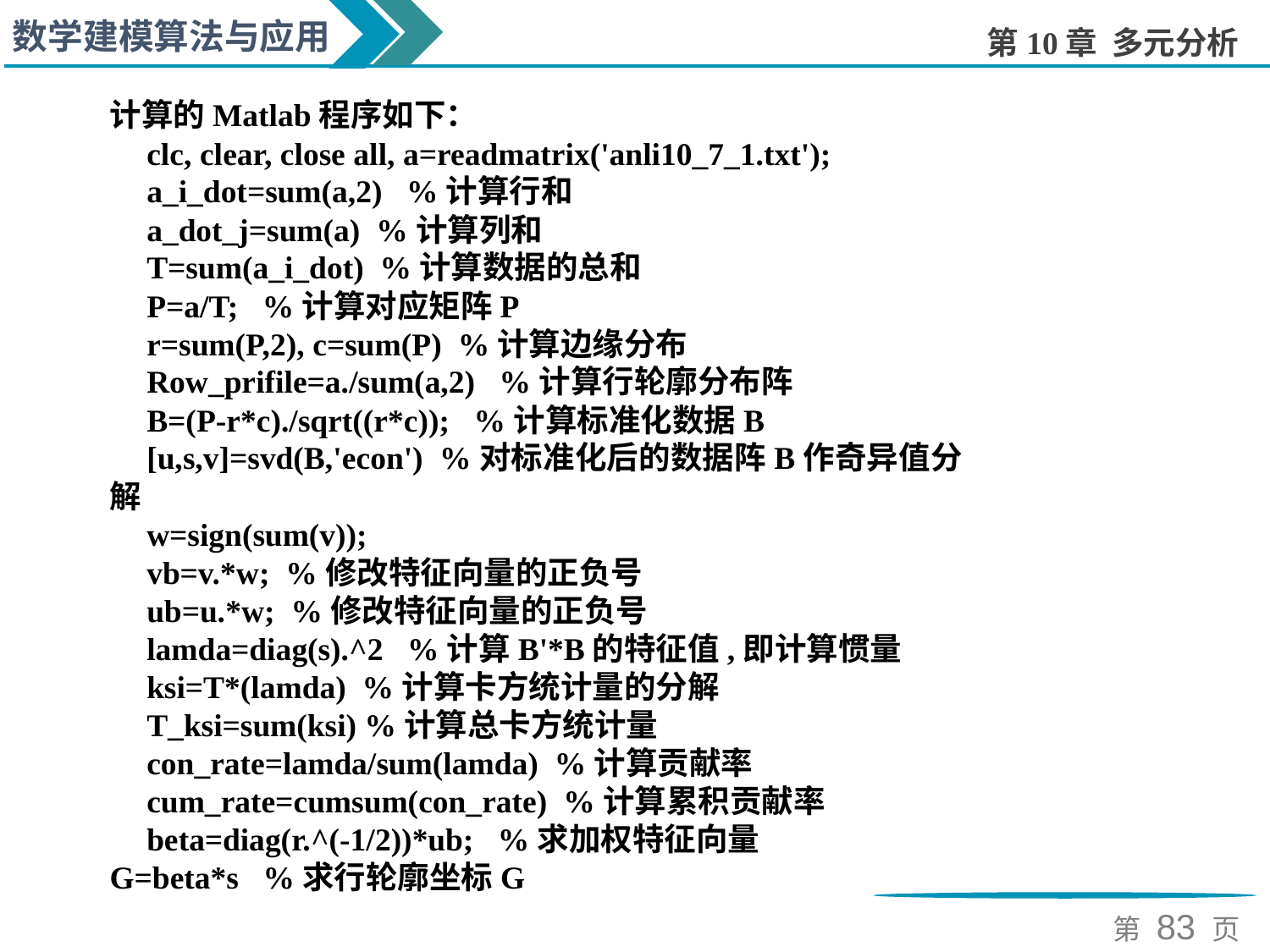

计算的Matlab程序如下：
clc, clear, close all, a=readmatrix('anli10_7_1.txt');
a_i_dot=sum(a,2)   %计算行和
a_dot_j=sum(a)  %计算列和
T=sum(a_i_dot)  %计算数据的总和
P=a/T;   %计算对应矩阵P
r=sum(P,2), c=sum(P)  %计算边缘分布
Row_prifile=a./sum(a,2)   %计算行轮廓分布阵
B=(P-r*c)./sqrt((r*c));   %计算标准化数据B
[u,s,v]=svd(B,'econ')  %对标准化后的数据阵B作奇异值分解
w=sign(sum(v));
vb=v.*w;  %修改特征向量的正负号
ub=u.*w;  %修改特征向量的正负号
lamda=diag(s).^2   %计算B'*B的特征值,即计算惯量
ksi=T*(lamda)  %计算卡方统计量的分解
T_ksi=sum(ksi) %计算总卡方统计量
con_rate=lamda/sum(lamda)  %计算贡献率
cum_rate=cumsum(con_rate)  %计算累积贡献率
beta=diag(r.^(-1/2))*ub;   %求加权特征向量
G=beta*s   %求行轮廓坐标G